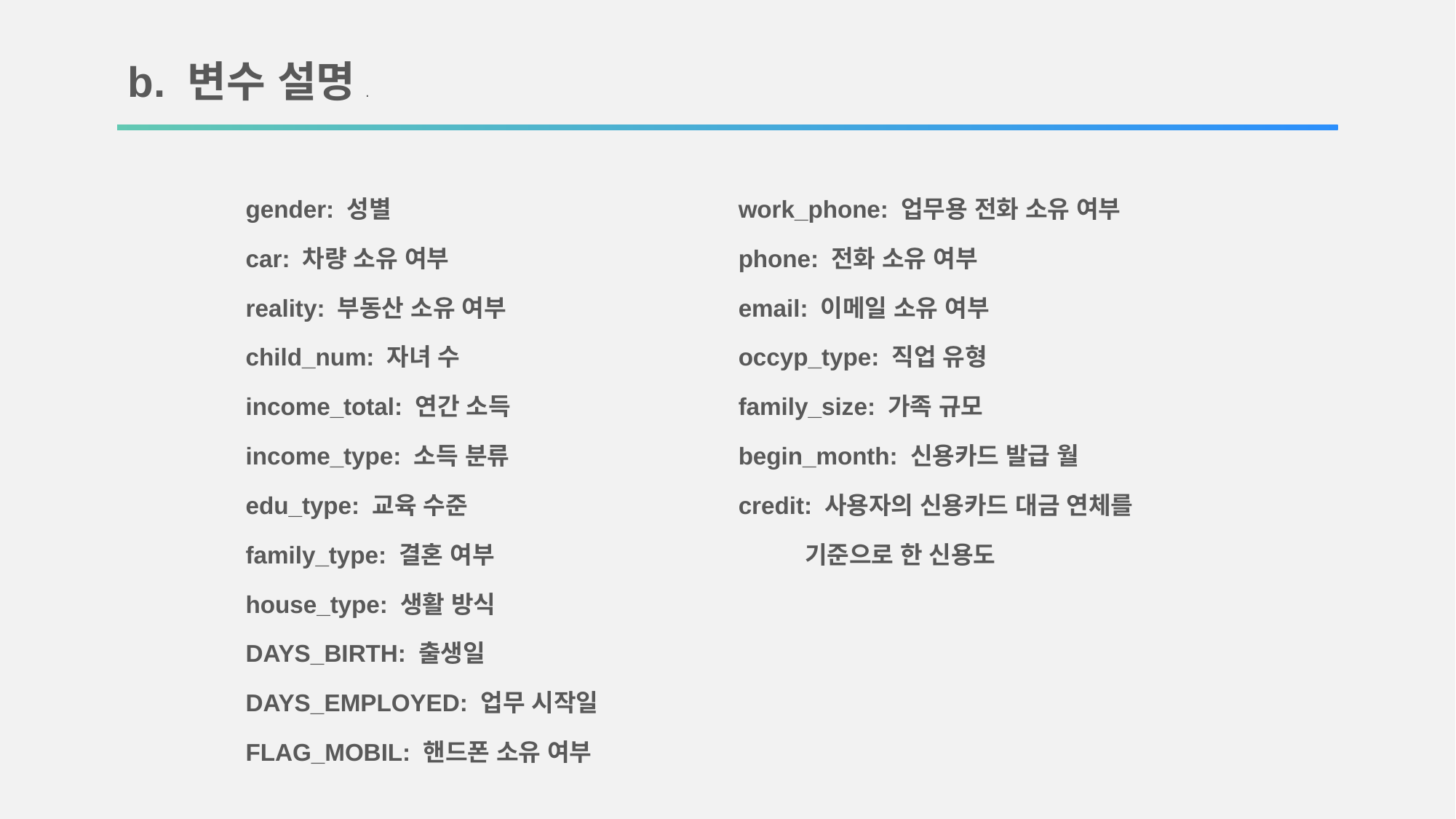

b. 변수 설명.

gender: 성별
car: 차량 소유 여부
reality: 부동산 소유 여부
child_num: 자녀 수
income_total: 연간 소득
income_type: 소득 분류
edu_type: 교육 수준
family_type: 결혼 여부
house_type: 생활 방식
DAYS_BIRTH: 출생일
DAYS_EMPLOYED: 업무 시작일
FLAG_MOBIL: 핸드폰 소유 여부

work_phone: 업무용 전화 소유 여부
phone: 전화 소유 여부
email: 이메일 소유 여부
occyp_type: 직업 유형
family_size: 가족 규모
begin_month: 신용카드 발급 월
credit: 사용자의 신용카드 대금 연체를
         기준으로 한 신용도